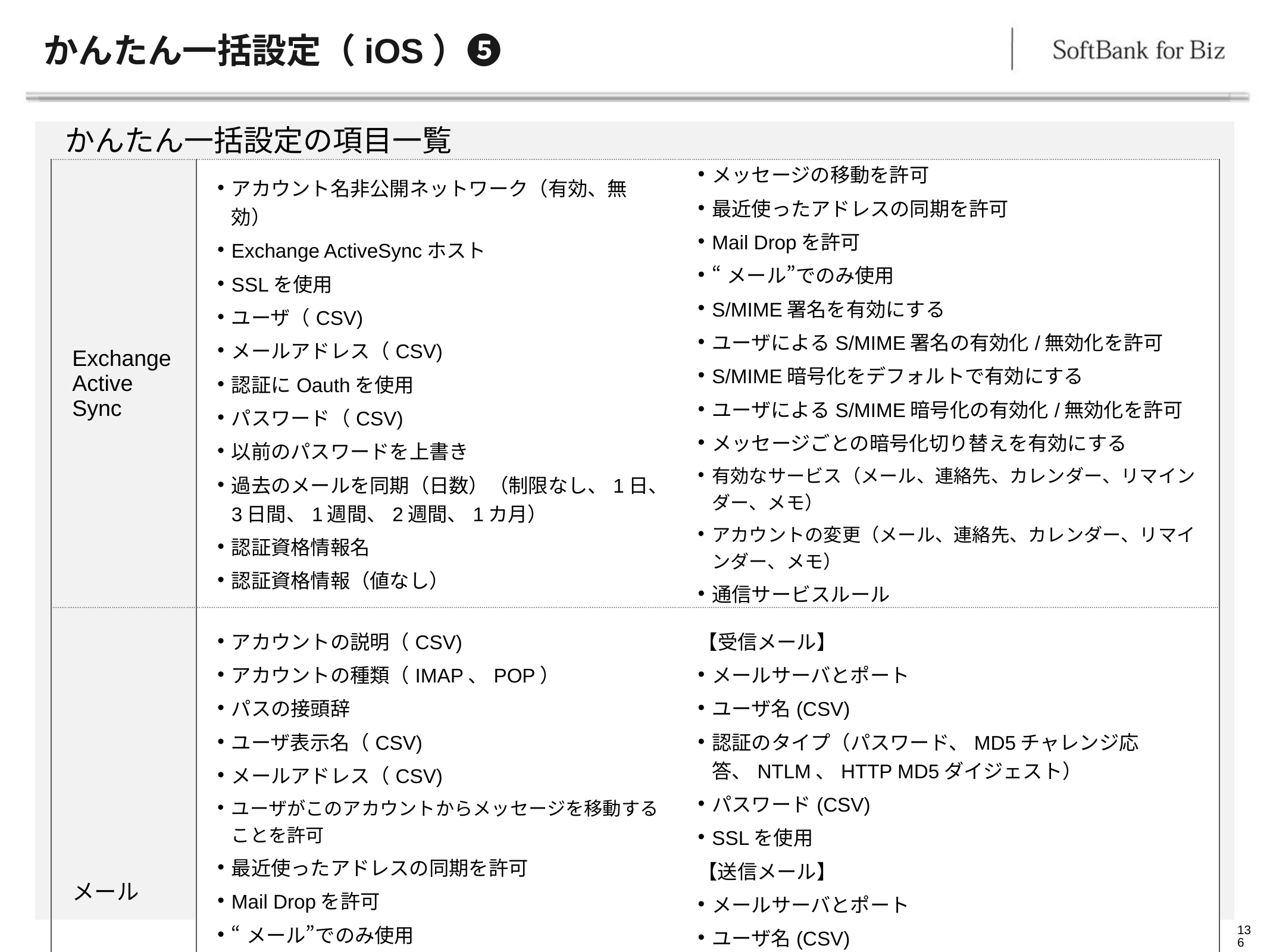

# かんたん一括設定（iOS）❺
かんたん一括設定の項目一覧
| Exchange Active Sync | アカウント名非公開ネットワーク（有効、無効） Exchange ActiveSyncホスト SSLを使用 ユーザ（CSV) メールアドレス（CSV) 認証にOauthを使用 パスワード（CSV) 以前のパスワードを上書き 過去のメールを同期（日数）（制限なし、1日、3日間、1週間、2週間、1カ月） 認証資格情報名 認証資格情報（値なし） | メッセージの移動を許可 最近使ったアドレスの同期を許可 Mail Dropを許可 “メール”でのみ使用 S/MIME署名を有効にする ユーザによるS/MIME署名の有効化/無効化を許可 S/MIME暗号化をデフォルトで有効にする ユーザによるS/MIME暗号化の有効化/無効化を許可 メッセージごとの暗号化切り替えを有効にする 有効なサービス（メール、連絡先、カレンダー、リマインダー、メモ） アカウントの変更（メール、連絡先、カレンダー、リマインダー、メモ） 通信サービスルール |
| --- | --- | --- |
| メール | アカウントの説明（CSV) アカウントの種類（IMAP、POP） パスの接頭辞 ユーザ表示名（CSV) メールアドレス（CSV) ユーザがこのアカウントからメッセージを移動することを許可 最近使ったアドレスの同期を許可 Mail Dropを許可 “メール”でのみ使用 S/MIME署名を有効にする ユーザによるS/MIME署名の有効化/無効化を許可 S/MIME暗号化をデフォルトで有効にする ユーザによるS/MIME暗号化の有効化/無効化を許可 メッセージごとの暗号化切り替えを有効にする | 【受信メール】 メールサーバとポート ユーザ名(CSV) 認証のタイプ（パスワード、MD5チャレンジ応答、NTLM、HTTP MD5ダイジェスト） パスワード(CSV) SSLを使用 【送信メール】 メールサーバとポート ユーザ名(CSV) 認証のタイプ（パスワード、MD5チャレンジ応答、NTLM、HTTP MD5ダイジェスト） パスワード(CSV) 送信パスワードを受信パスワードと同じにする SSLを使用 |
136